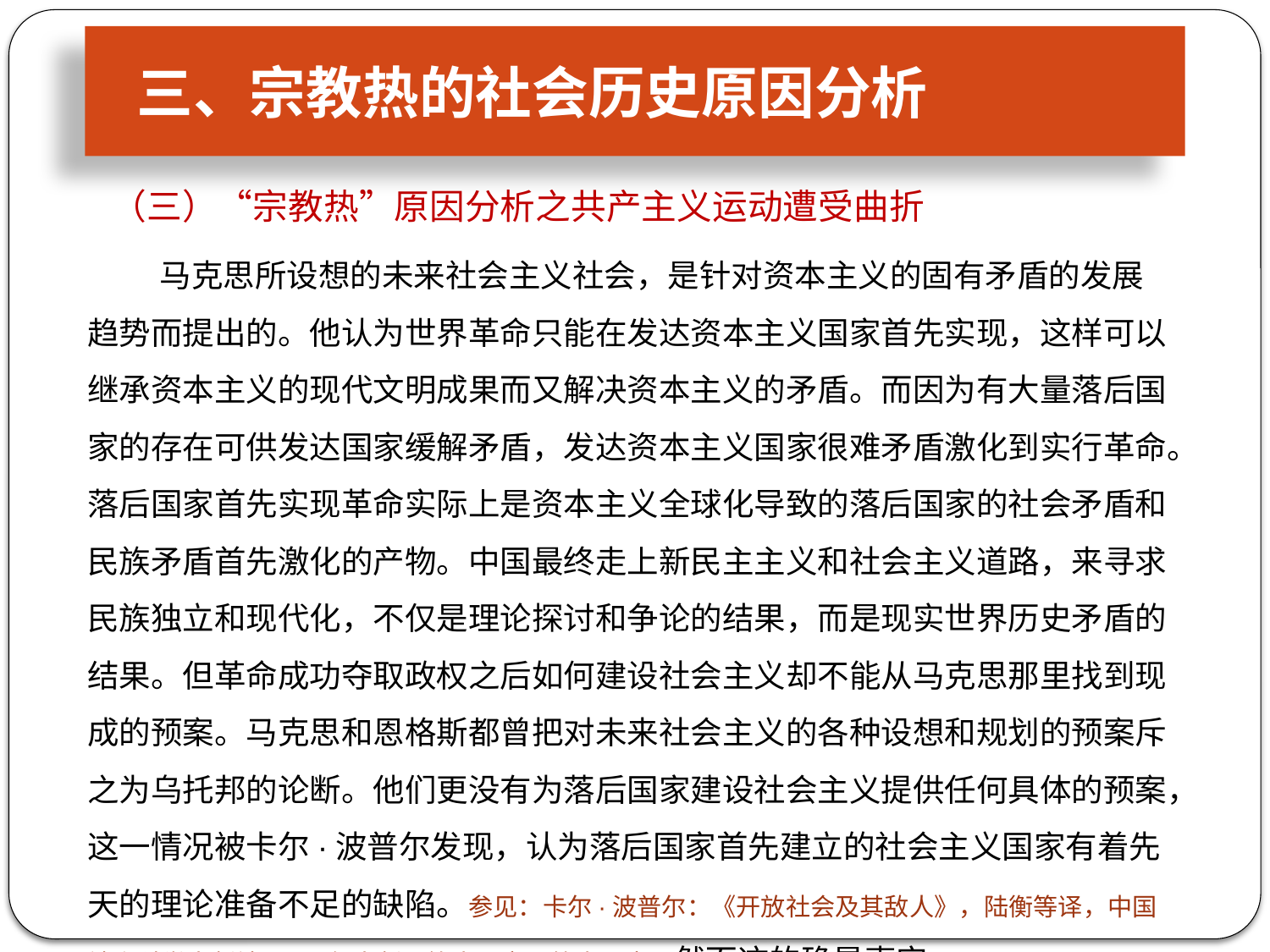

三、宗教热的社会历史原因分析
  （三）“宗教热”原因分析之共产主义运动遭受曲折
         马克思所设想的未来社会主义社会，是针对资本主义的固有矛盾的发展趋势而提出的。他认为世界革命只能在发达资本主义国家首先实现，这样可以继承资本主义的现代文明成果而又解决资本主义的矛盾。而因为有大量落后国家的存在可供发达国家缓解矛盾，发达资本主义国家很难矛盾激化到实行革命。落后国家首先实现革命实际上是资本主义全球化导致的落后国家的社会矛盾和民族矛盾首先激化的产物。中国最终走上新民主主义和社会主义道路，来寻求民族独立和现代化，不仅是理论探讨和争论的结果，而是现实世界历史矛盾的结果。但革命成功夺取政权之后如何建设社会主义却不能从马克思那里找到现成的预案。马克思和恩格斯都曾把对未来社会主义的各种设想和规划的预案斥之为乌托邦的论断。他们更没有为落后国家建设社会主义提供任何具体的预案，这一情况被卡尔·波普尔发现，认为落后国家首先建立的社会主义国家有着先天的理论准备不足的缺陷。参见：卡尔·波普尔：《开放社会及其敌人》，陆衡等译，中国社会科学出版社1999年出版，第十三章、第十五章。然而这的确是事实。